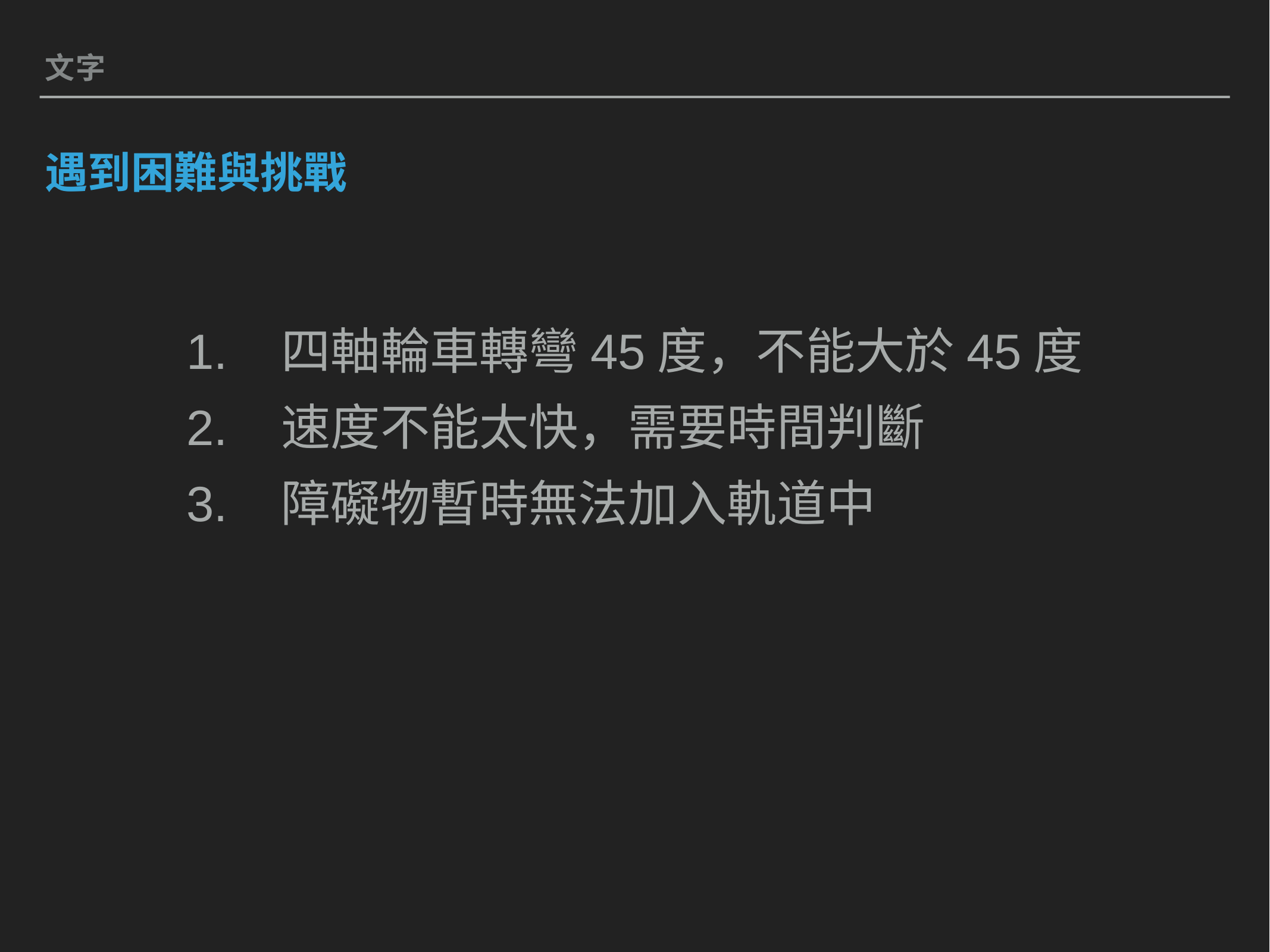

文字
# 遇到困難與挑戰
四軸輪車轉彎45度，不能大於45度
速度不能太快，需要時間判斷
障礙物暫時無法加入軌道中